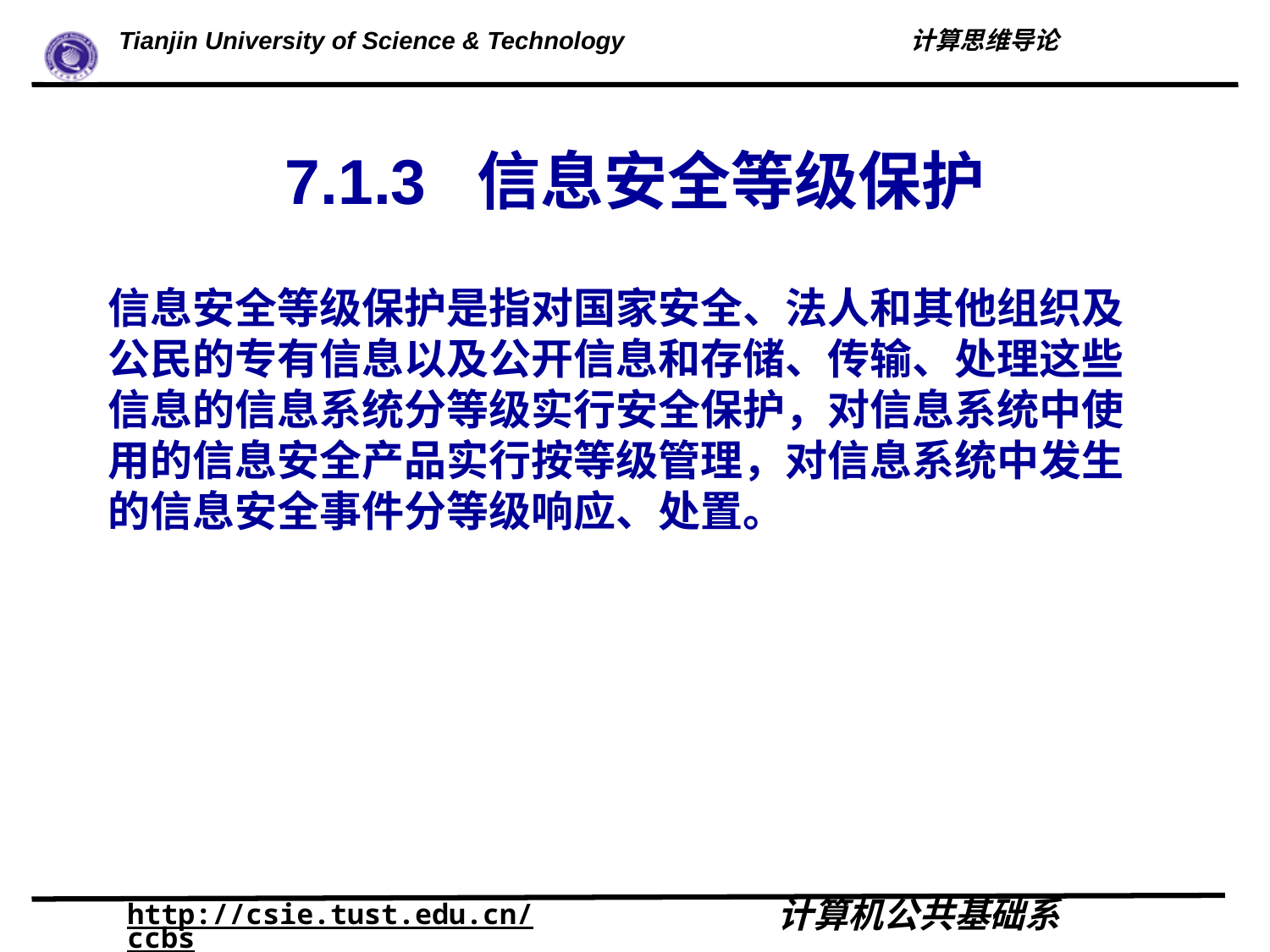

# 7.1.3  信息安全等级保护
信息安全等级保护是指对国家安全、法人和其他组织及公民的专有信息以及公开信息和存储、传输、处理这些信息的信息系统分等级实行安全保护，对信息系统中使用的信息安全产品实行按等级管理，对信息系统中发生的信息安全事件分等级响应、处置。